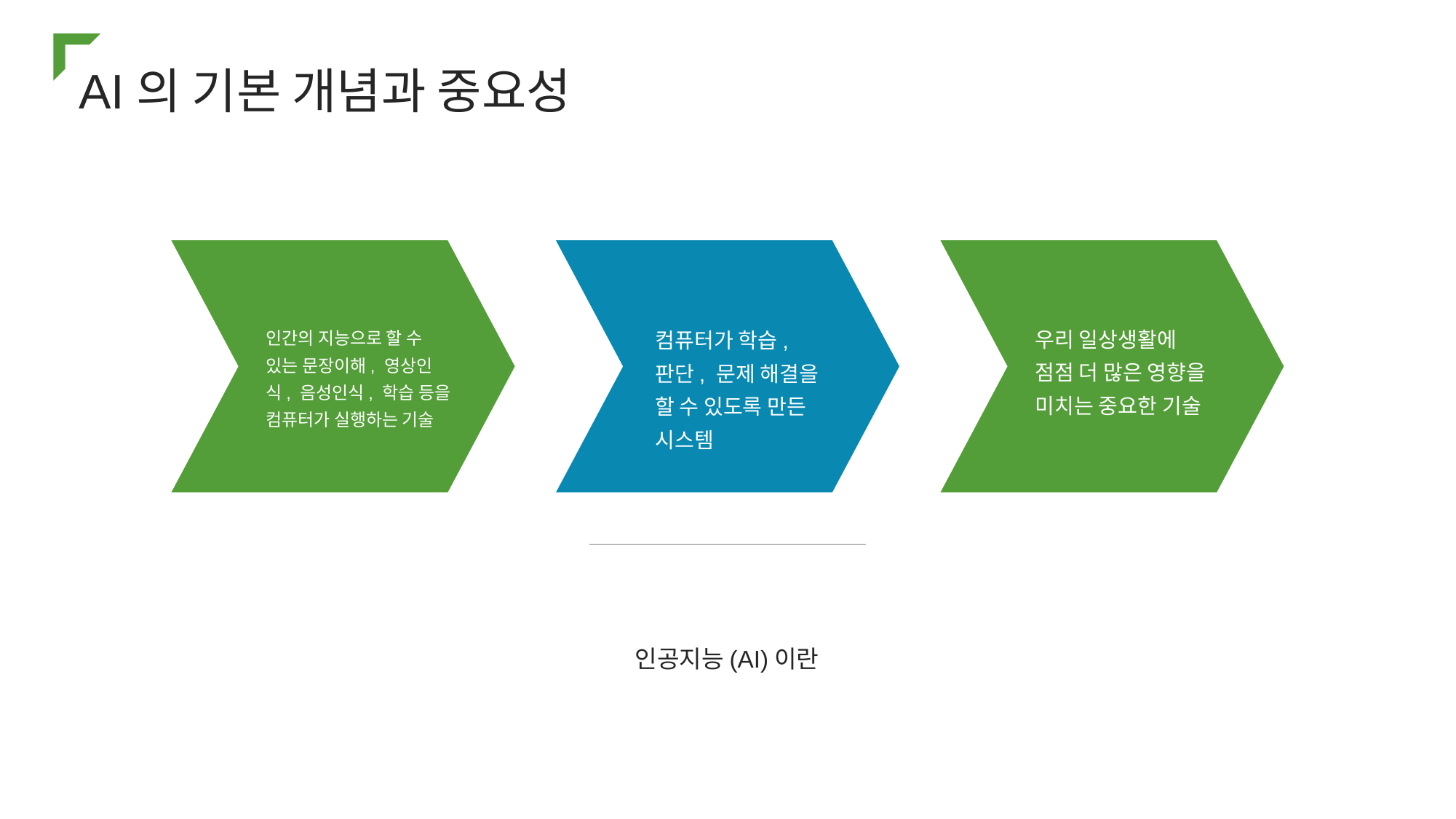

AI의 기본 개념과 중요성

우리 일상생활에 점점 더 많은 영향을 미치는 중요한 기술
컴퓨터가 학습, 판단, 문제 해결을 할 수 있도록 만든 시스템
인간의 지능으로 할 수 있는 문장이해, 영상인식, 음성인식, 학습 등을 컴퓨터가 실행하는 기술
인공지능(AI)이란